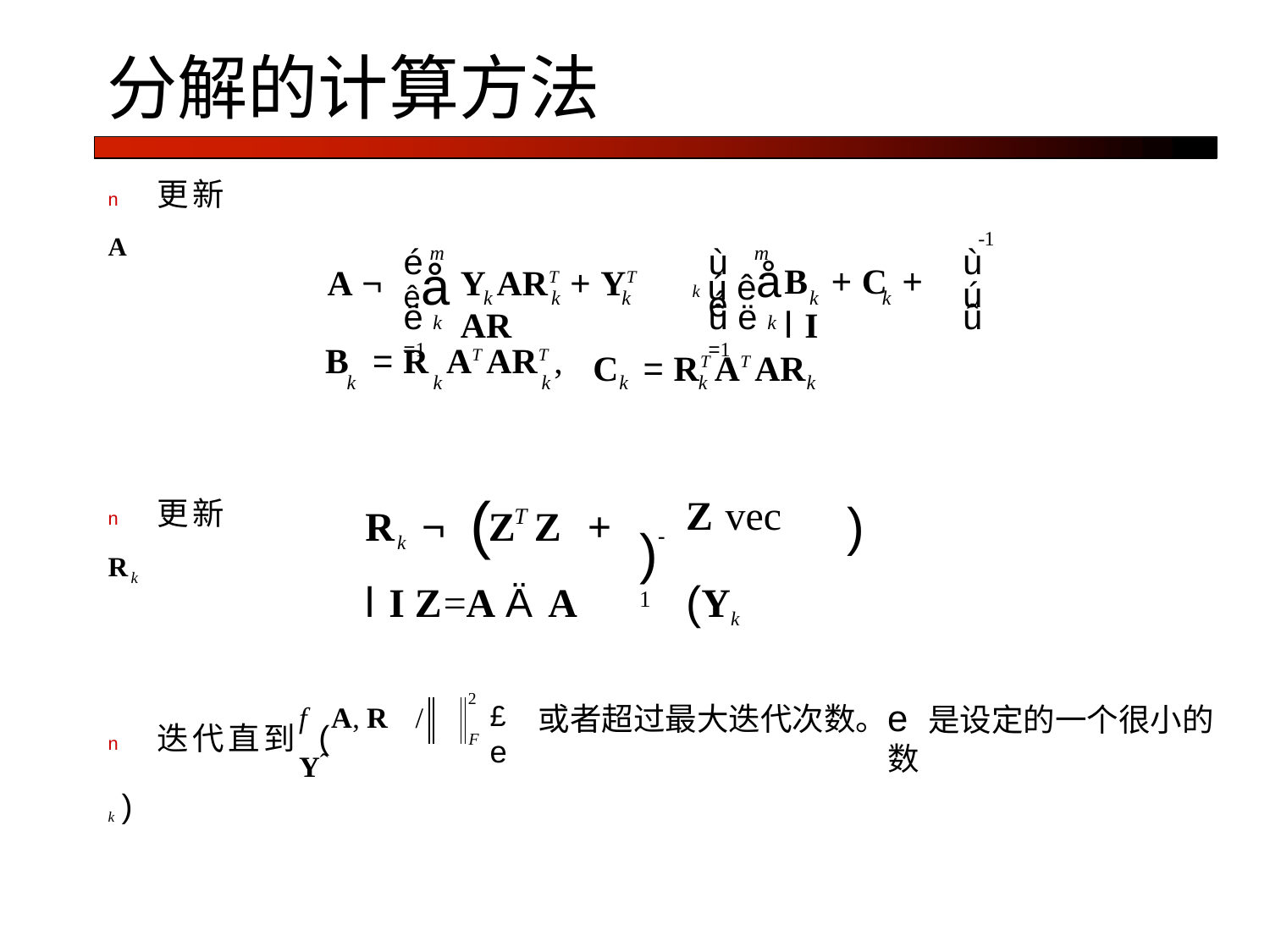

# 分解的计算方法

n	更新  A
-1
ù
é
ù é
m
m
êå
k ú êå
B	+ C	+ lI
A ¬
Y ART  + YT AR
ú
k	k	k
k	k
ë k =1
û ë k =1
û
B	= R  AT ART ,
k	k	k
C	= RT AT AR
k	k
k
)-1
Rk   ¬	Z	Z + lI Z=A Ä A
(
Z vec (Yk
)
n	更新 Rk
T
2
n	迭代直到	(	k  )
e 是设定的一个很小的数
£ e

f	A, R	/  Yˆ
或者超过最大迭代次数。
F